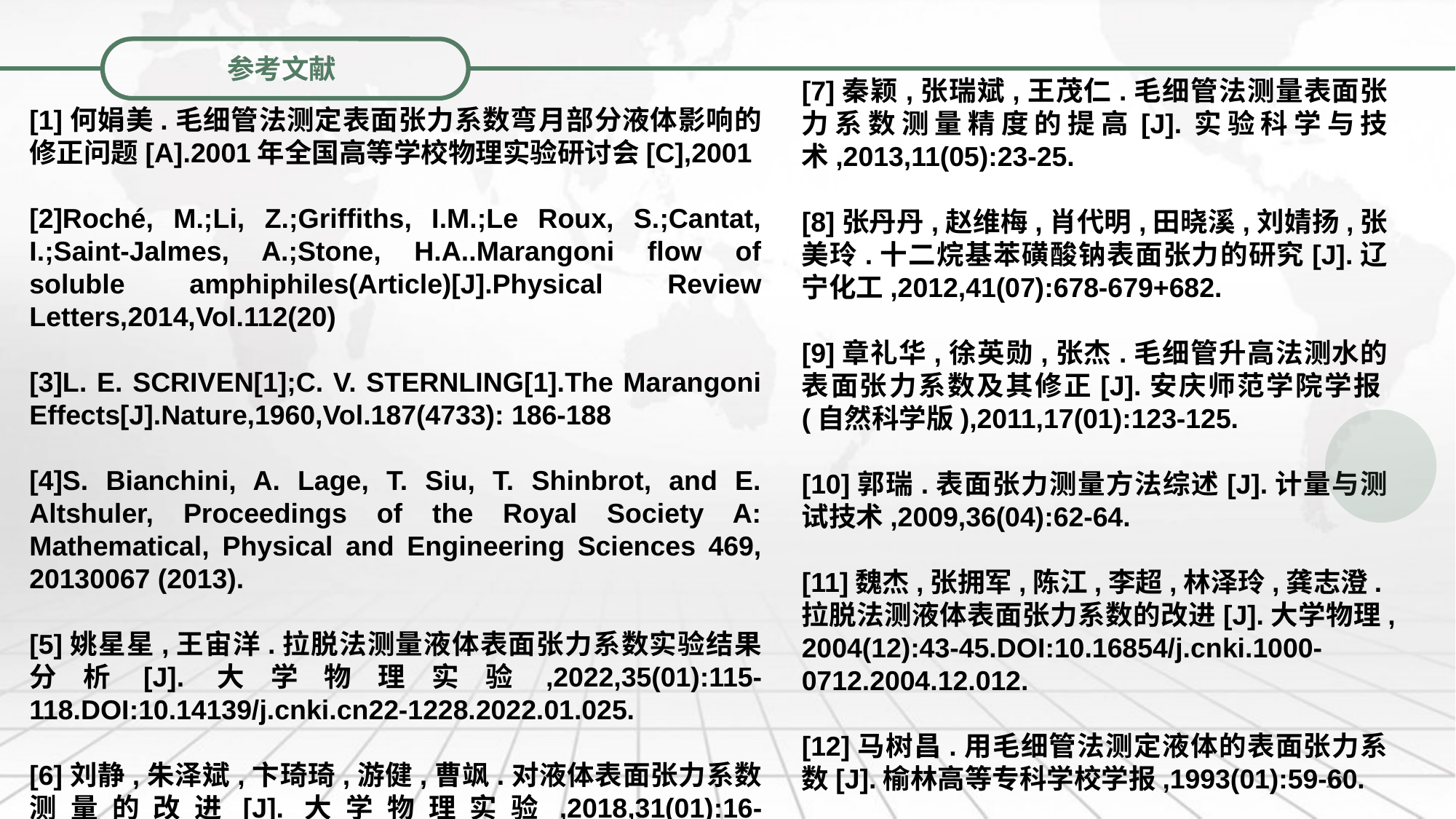

参考文献
[7]秦颖,张瑞斌,王茂仁.毛细管法测量表面张力系数测量精度的提高[J].实验科学与技术,2013,11(05):23-25.

[8]张丹丹,赵维梅,肖代明,田晓溪,刘婧扬,张美玲.十二烷基苯磺酸钠表面张力的研究[J].辽宁化工,2012,41(07):678-679+682.

[9]章礼华,徐英勋,张杰.毛细管升高法测水的表面张力系数及其修正[J].安庆师范学院学报(自然科学版),2011,17(01):123-125.

[10]郭瑞.表面张力测量方法综述[J].计量与测试技术,2009,36(04):62-64.

[11]魏杰,张拥军,陈江,李超,林泽玲,龚志澄.拉脱法测液体表面张力系数的改进[J].大学物理,2004(12):43-45.DOI:10.16854/j.cnki.1000-0712.2004.12.012.

[12]马树昌.用毛细管法测定液体的表面张力系数[J].榆林高等专科学校学报,1993(01):59-60.
[1]何娟美.毛细管法测定表面张力系数弯月部分液体影响的修正问题[A].2001年全国高等学校物理实验研讨会[C],2001

[2]Roché, M.;Li, Z.;Griffiths, I.M.;Le Roux, S.;Cantat, I.;Saint-Jalmes, A.;Stone, H.A..Marangoni flow of soluble amphiphiles(Article)[J].Physical Review Letters,2014,Vol.112(20)

[3]L. E. SCRIVEN[1];C. V. STERNLING[1].The Marangoni Effects[J].Nature,1960,Vol.187(4733): 186-188

[4]S. Bianchini, A. Lage, T. Siu, T. Shinbrot, and E. Altshuler, Proceedings of the Royal Society A: Mathematical, Physical and Engineering Sciences 469, 20130067 (2013).

[5]姚星星,王宙洋.拉脱法测量液体表面张力系数实验结果分析[J].大学物理实验,2022,35(01):115-118.DOI:10.14139/j.cnki.cn22-1228.2022.01.025.

[6]刘静,朱泽斌,卞琦琦,游健,曹飒.对液体表面张力系数测量的改进[J].大学物理实验,2018,31(01):16-18.DOI:10.14139/j.cnki.cn22-1228.2018.01.005.

29